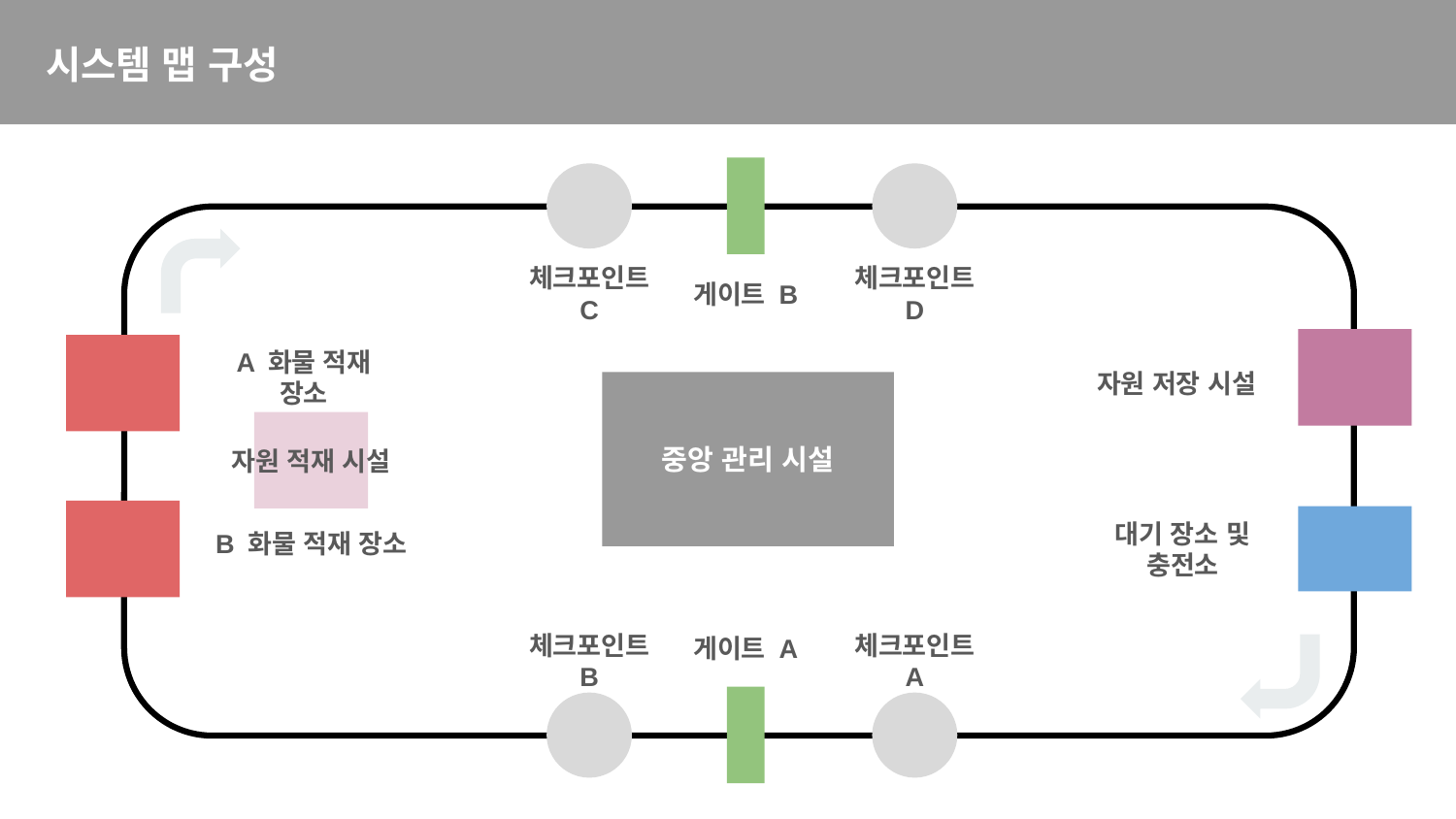

# 시스템 맵 구성

체크포인트 C
체크포인트 D
게이트 B

A 화물 적재 장소
자원 저장 시설
중앙 관리 시설

자원 적재 시설

B 화물 적재 장소
대기 장소 및 충전소
게이트 A
체크포인트 B
체크포인트 A